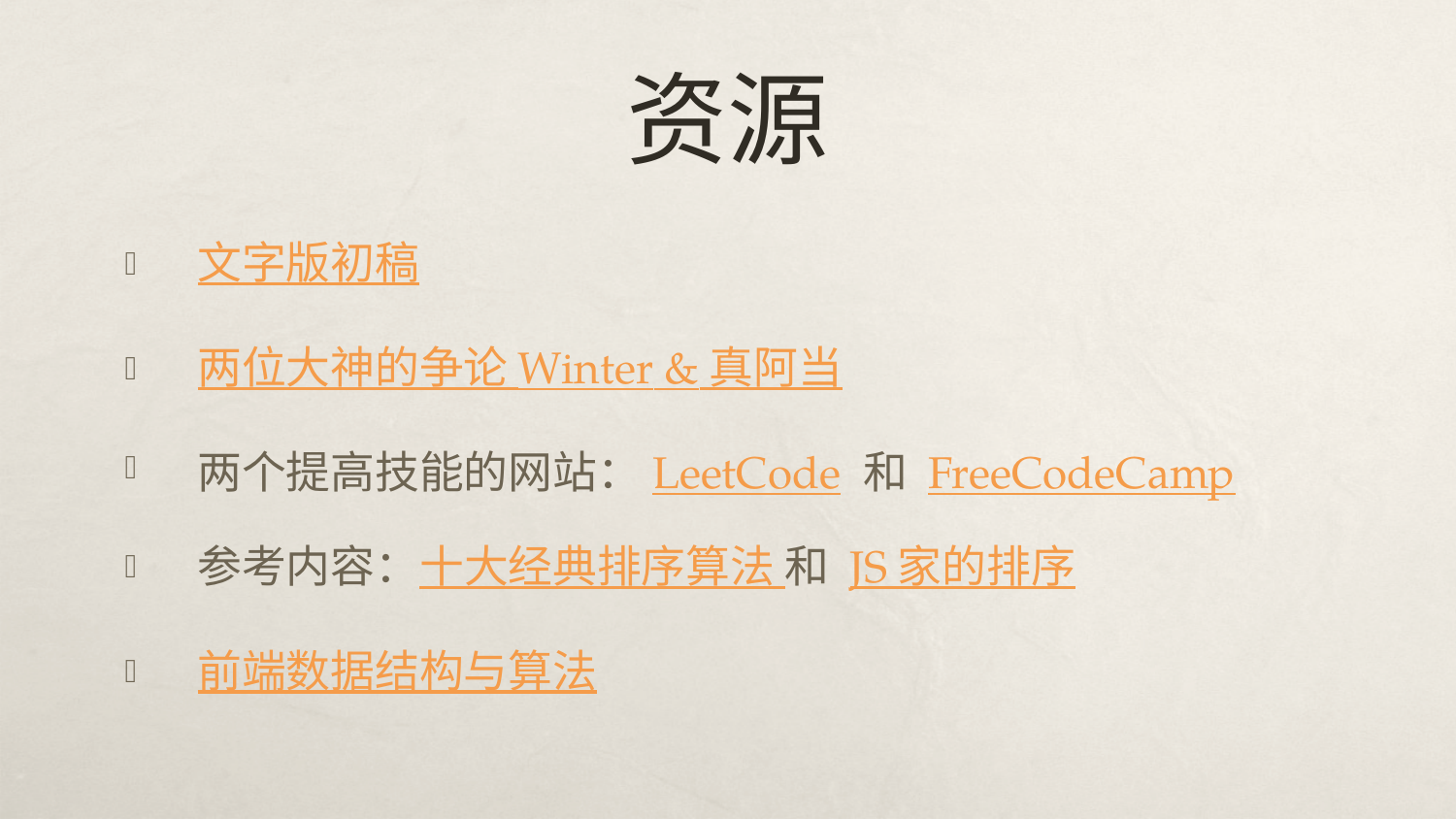

# 资源
文字版初稿
两位大神的争论 Winter & 真阿当
两个提高技能的网站：LeetCode 和 FreeCodeCamp
参考内容：十大经典排序算法 和 JS 家的排序
前端数据结构与算法